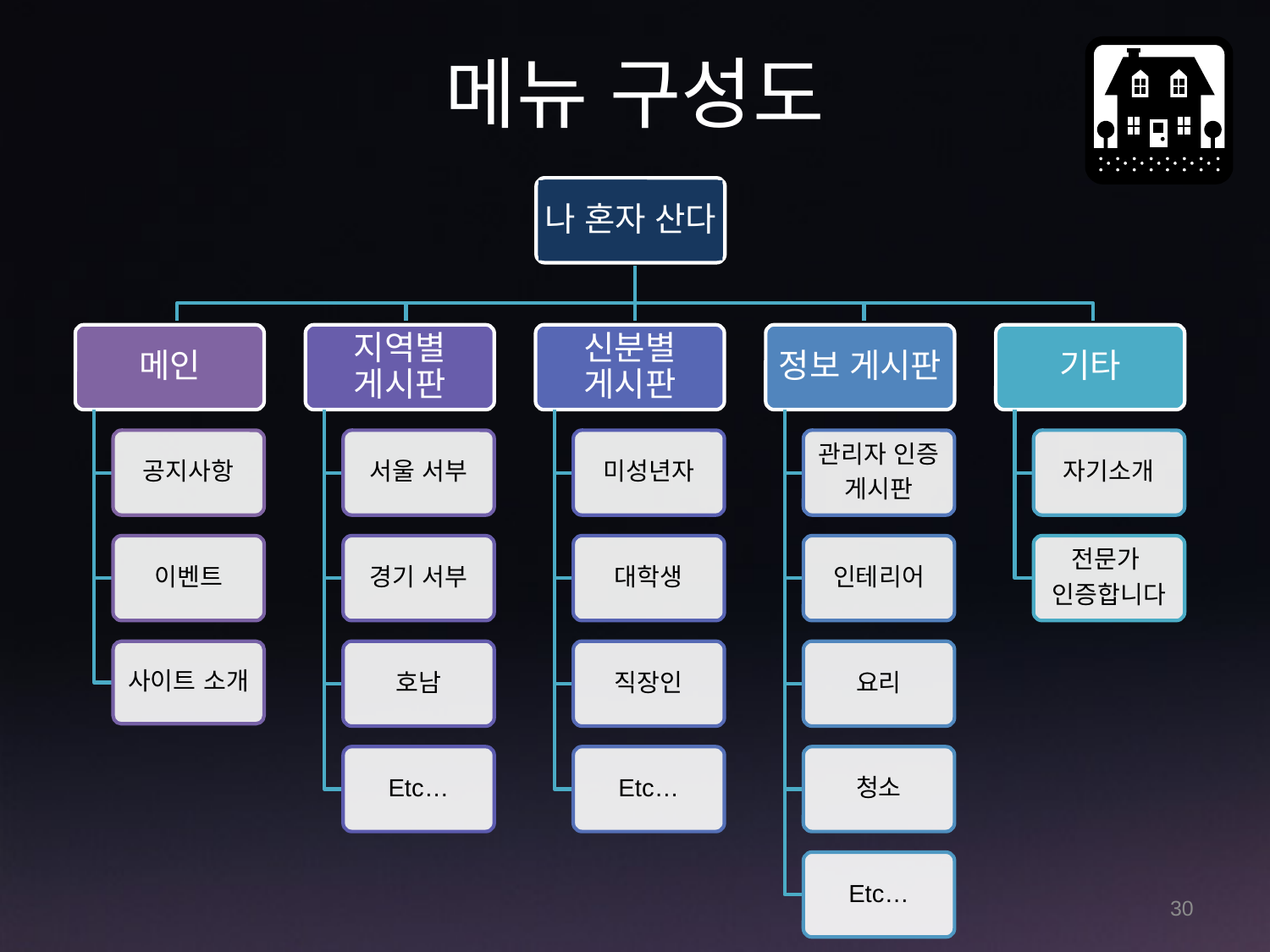

# 메뉴 구성도

나 혼자 산다

메인
공지사항
이벤트
사이트 소개
지역별 게시판
서울 서부
경기 서부
호남
Etc…
신분별 게시판
미성년자
대학생
직장인
Etc…
정보 게시판
관리자 인증
게시판
인테리어
요리
청소
Etc…
기타
자기소개
전문가
인증합니다
30